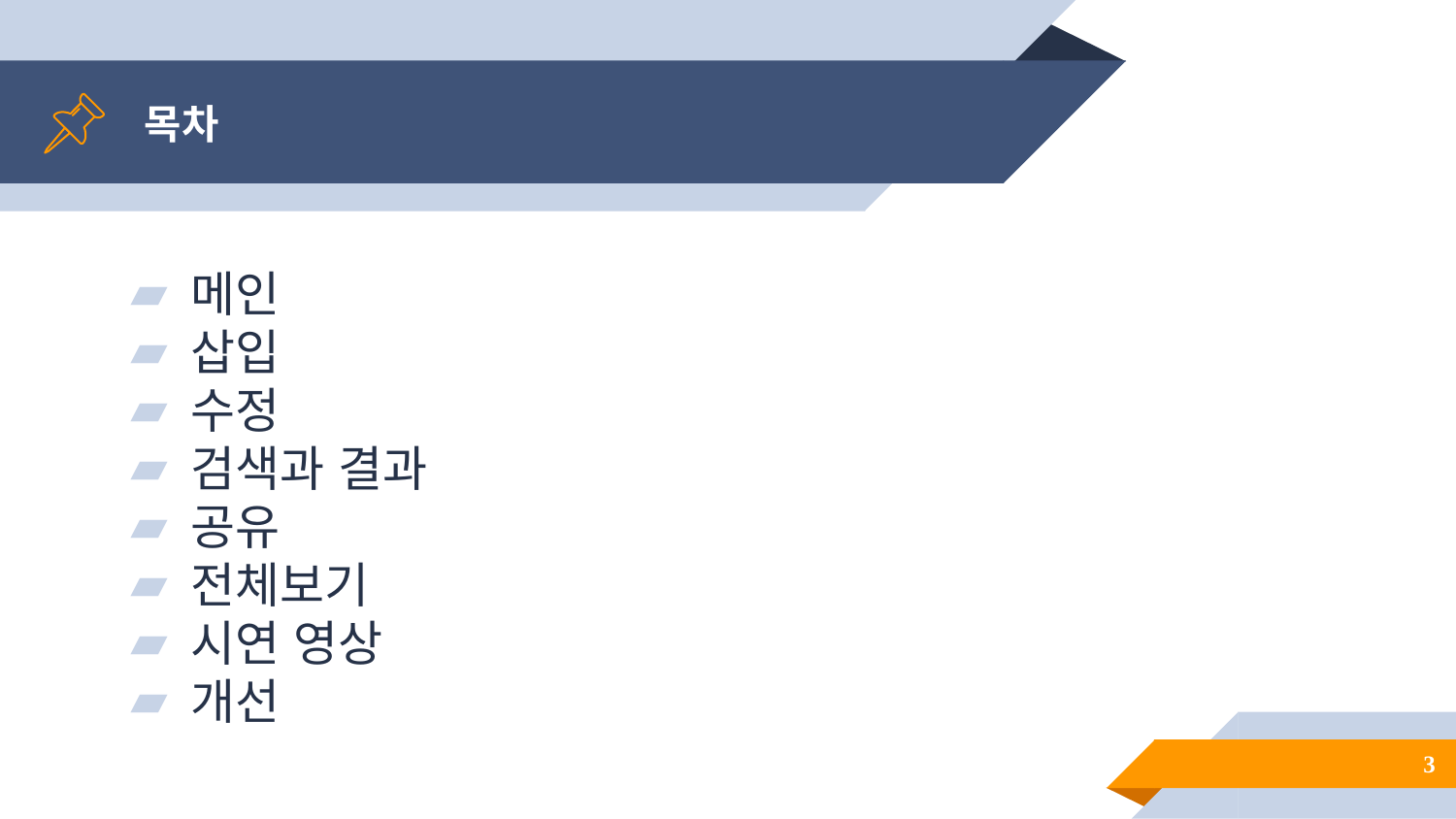

# 목차

메인
삽입
수정
검색과 결과
공유
전체보기
시연 영상
개선
3